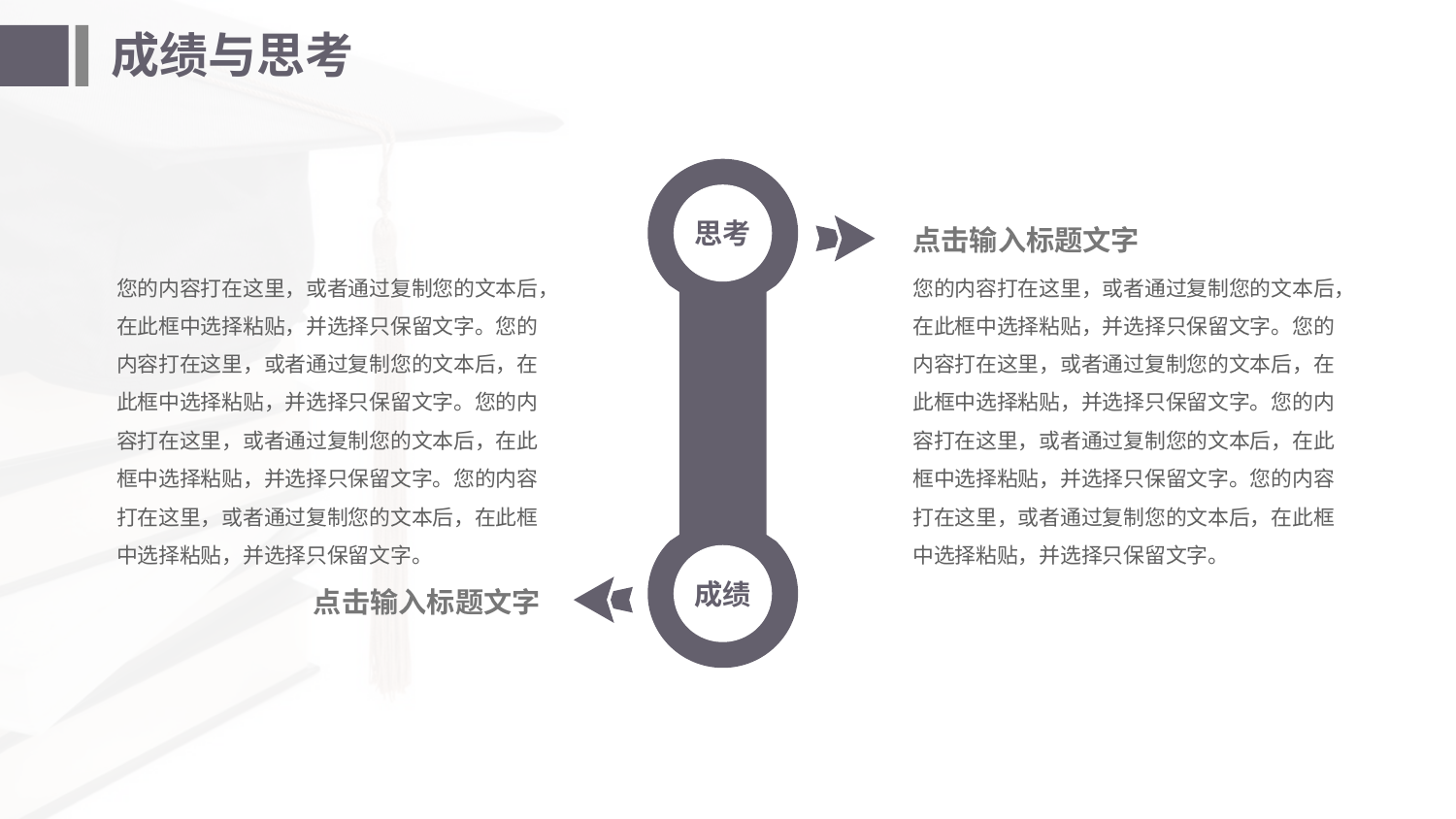

# 成绩与思考

思考
点击输入标题文字

您的内容打在这里，或者通过复制您的文本后，在此框中选择粘贴，并选择只保留文字。您的内容打在这里，或者通过复制您的文本后，在此框中选择粘贴，并选择只保留文字。您的内容打在这里，或者通过复制您的文本后，在此框中选择粘贴，并选择只保留文字。您的内容打在这里，或者通过复制您的文本后，在此框中选择粘贴，并选择只保留文字。

您的内容打在这里，或者通过复制您的文本后，在此框中选择粘贴，并选择只保留文字。您的内容打在这里，或者通过复制您的文本后，在此框中选择粘贴，并选择只保留文字。您的内容打在这里，或者通过复制您的文本后，在此框中选择粘贴，并选择只保留文字。您的内容打在这里，或者通过复制您的文本后，在此框中选择粘贴，并选择只保留文字。

成绩

点击输入标题文字